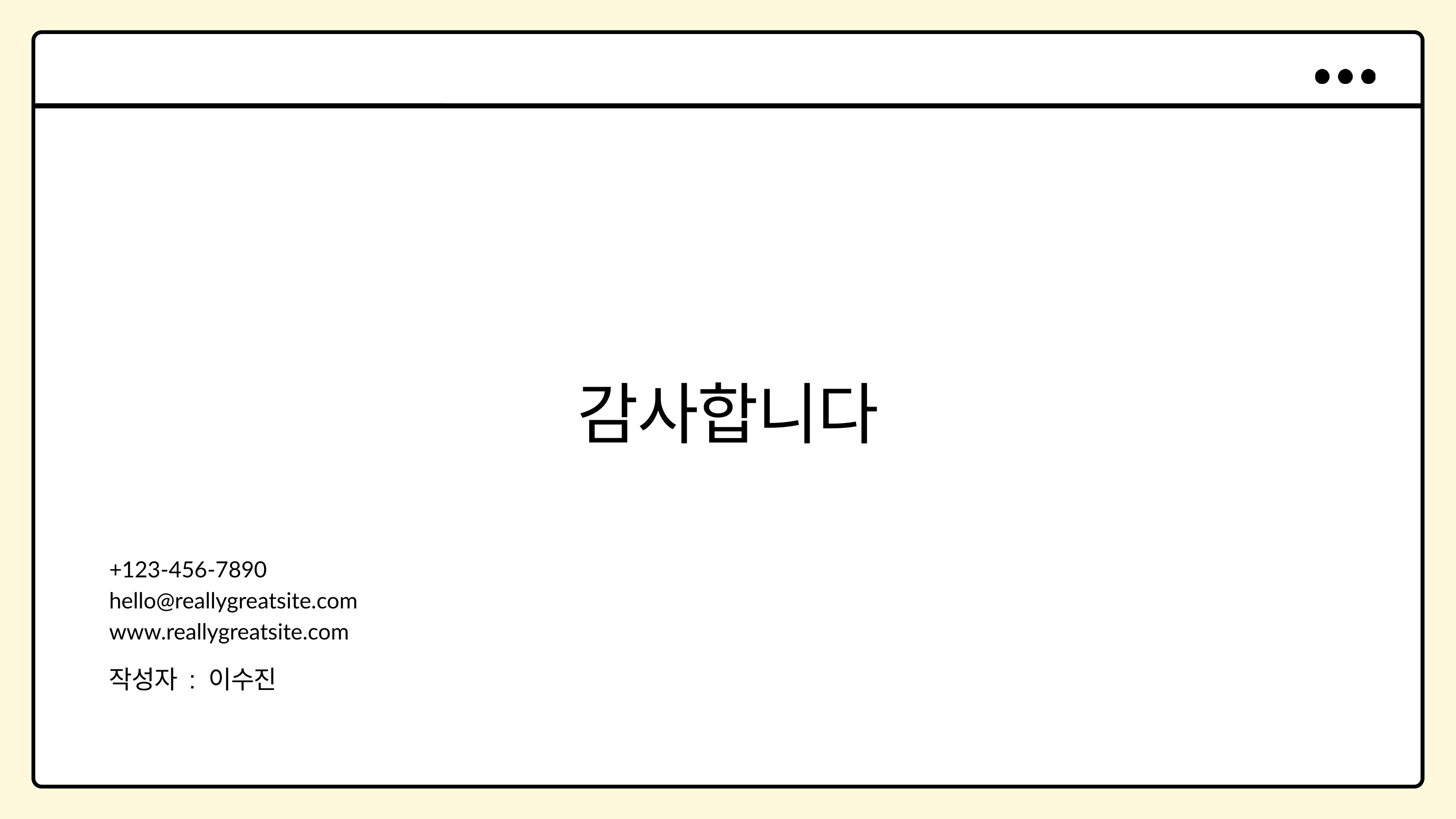

감사합니다
+123-456-7890
hello@reallygreatsite.com
www.reallygreatsite.com
작성자 : 이수진